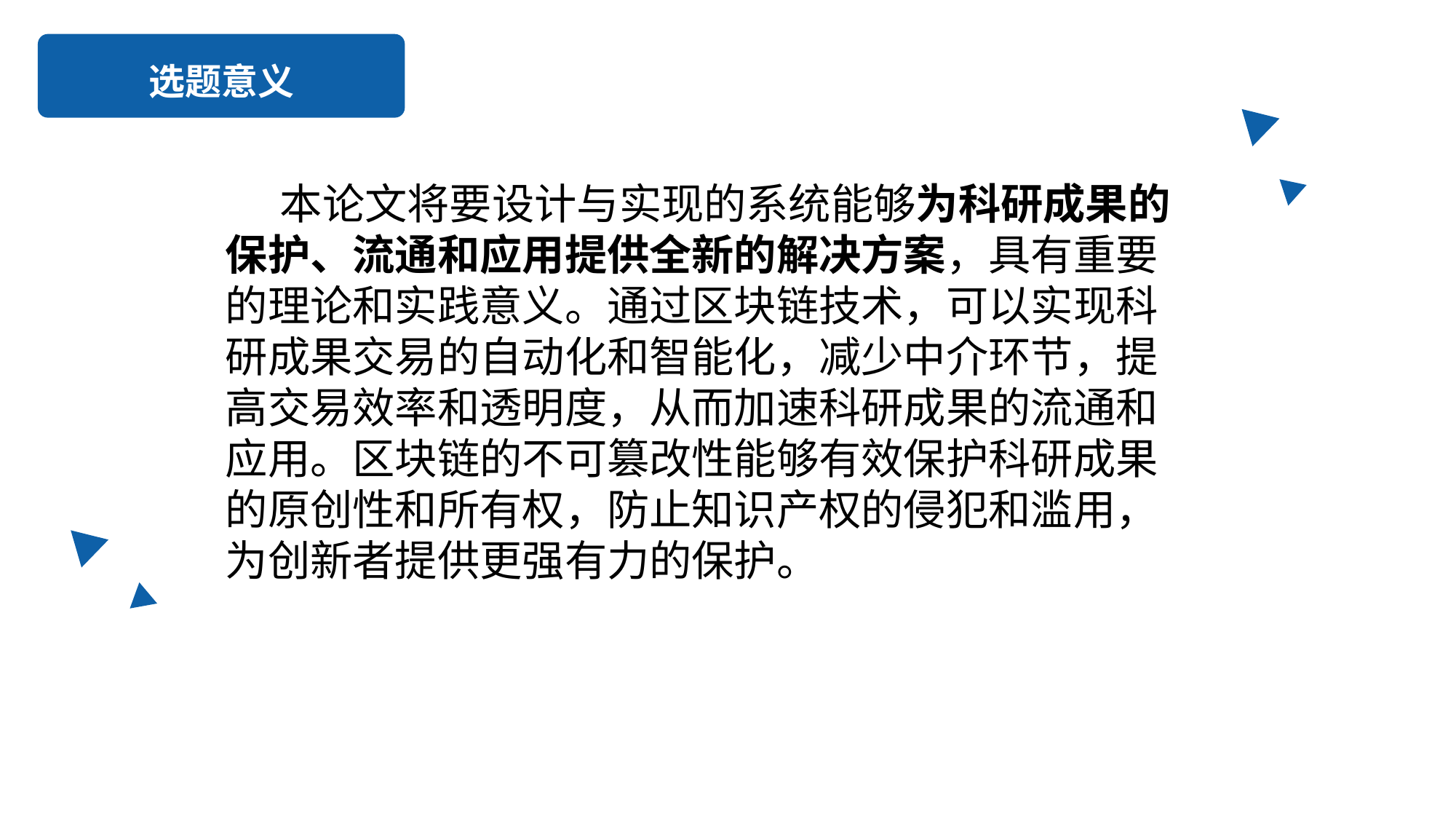

选题意义

本论文将要设计与实现的系统能够为科研成果的保护、流通和应用提供全新的解决方案，具有重要的理论和实践意义。通过区块链技术，可以实现科研成果交易的自动化和智能化，减少中介环节，提高交易效率和透明度，从而加速科研成果的流通和应用。区块链的不可篡改性能够有效保护科研成果的原创性和所有权，防止知识产权的侵犯和滥用，为创新者提供更强有力的保护。